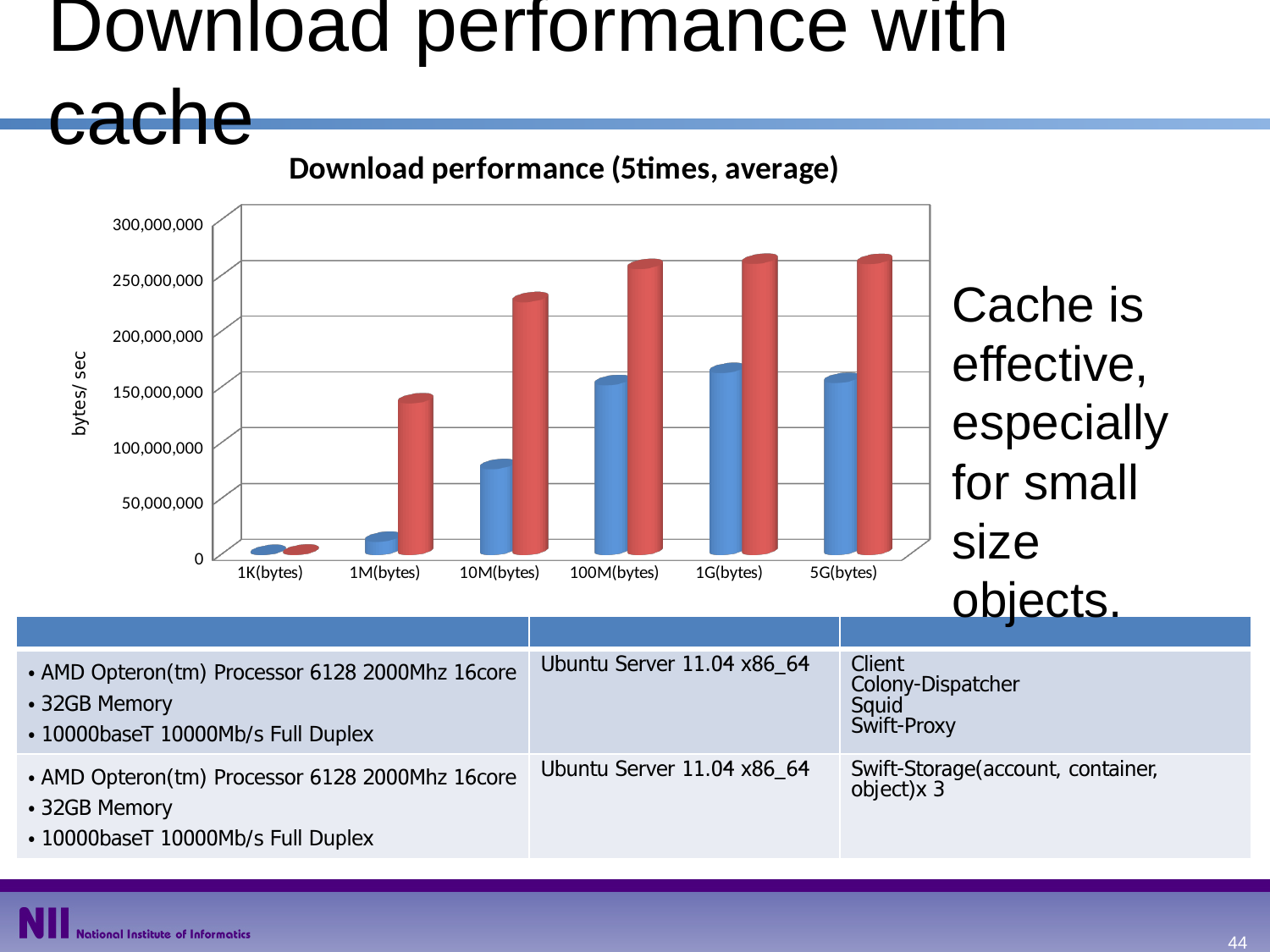

# Download performance with cache

[unsupported chart]

Cache is effective, especially for small size objects.
|  |  |  |
| --- | --- | --- |
| ・AMD Opteron(tm) Processor 6128 2000Mhz 16core ・32GB Memory ・10000baseT 10000Mb/s Full Duplex | Ubuntu Server 11.04 x86\_64 | Client Colony-Dispatcher Squid Swift-Proxy |
| ・AMD Opteron(tm) Processor 6128 2000Mhz 16core ・32GB Memory ・10000baseT 10000Mb/s Full Duplex | Ubuntu Server 11.04 x86\_64 | Swift-Storage(account, container, object)x 3 |
44